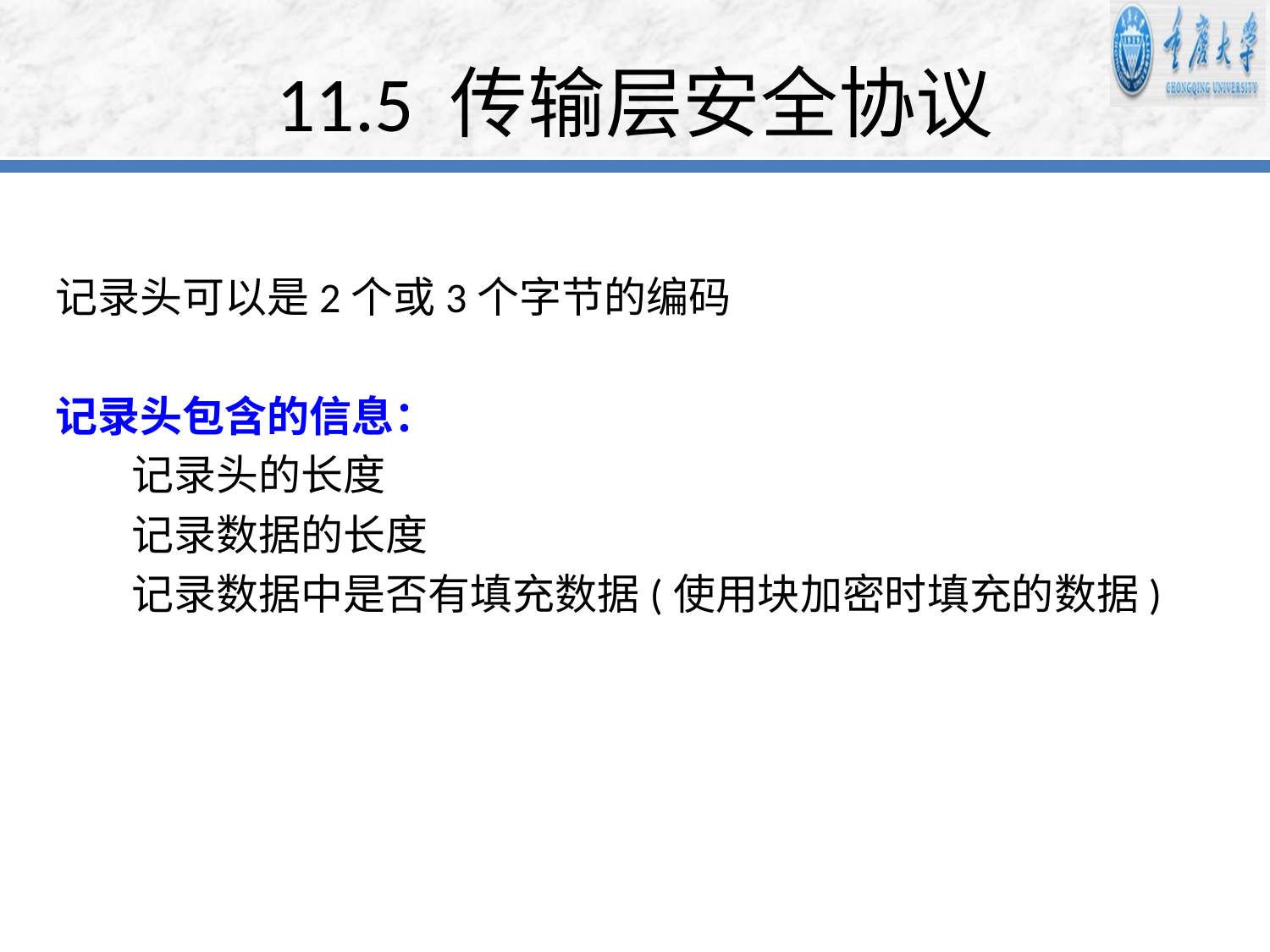

# 11.5 传输层安全协议
记录头可以是2个或3个字节的编码

记录头包含的信息：
       记录头的长度
       记录数据的长度
       记录数据中是否有填充数据(使用块加密时填充的数据)